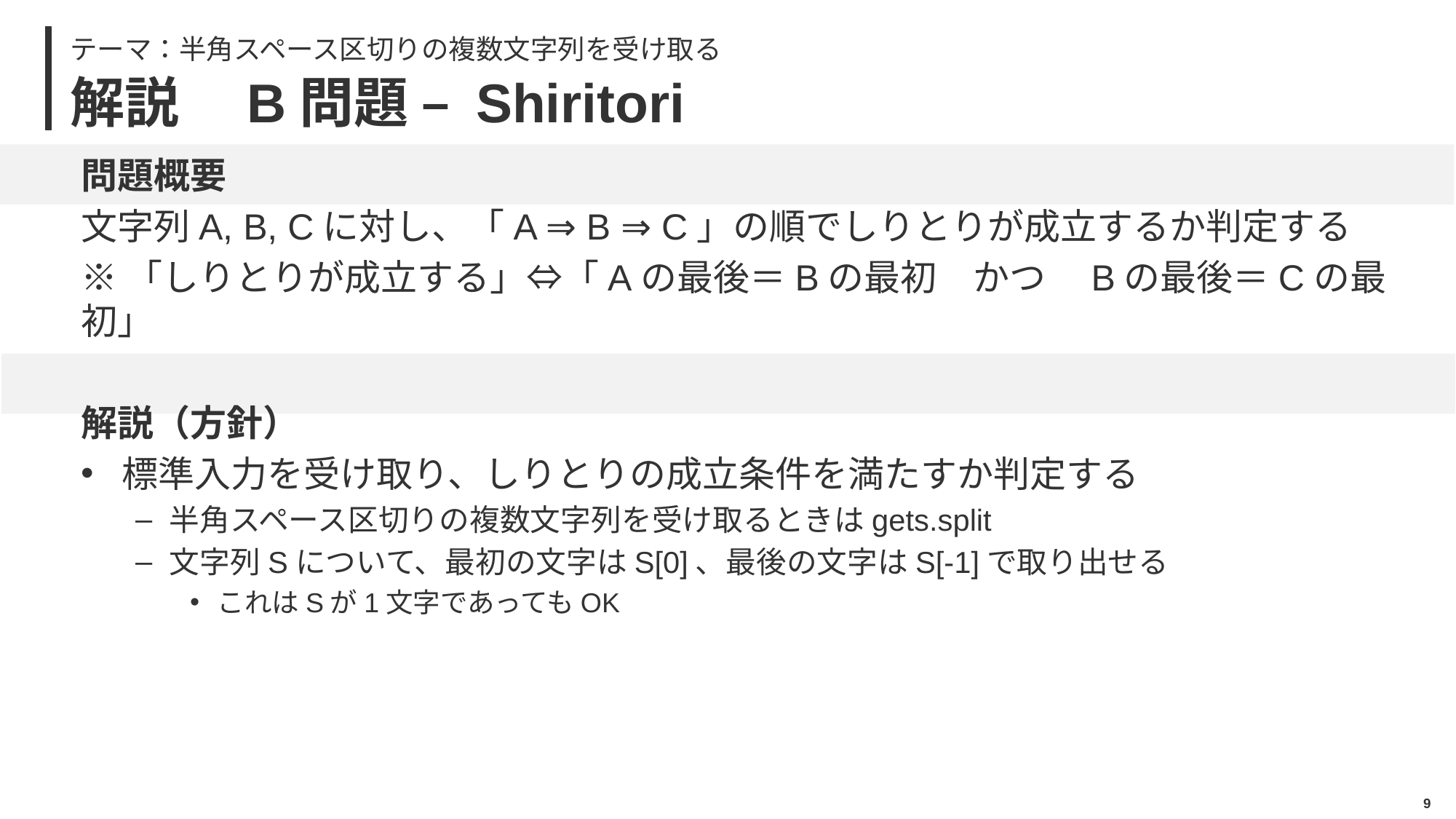

テーマ：半角スペース区切りの複数文字列を受け取る
# 解説　B問題 – Shiritori

問題概要
文字列A, B, Cに対し、「A ⇒ B ⇒ C」の順でしりとりが成立するか判定する
※「しりとりが成立する」⇔「Aの最後＝Bの最初　かつ　Bの最後＝Cの最初」

解説（方針）
標準入力を受け取り、しりとりの成立条件を満たすか判定する
半角スペース区切りの複数文字列を受け取るときはgets.split
文字列Sについて、最初の文字はS[0]、最後の文字はS[-1]で取り出せる
これはSが1文字であってもOK

9